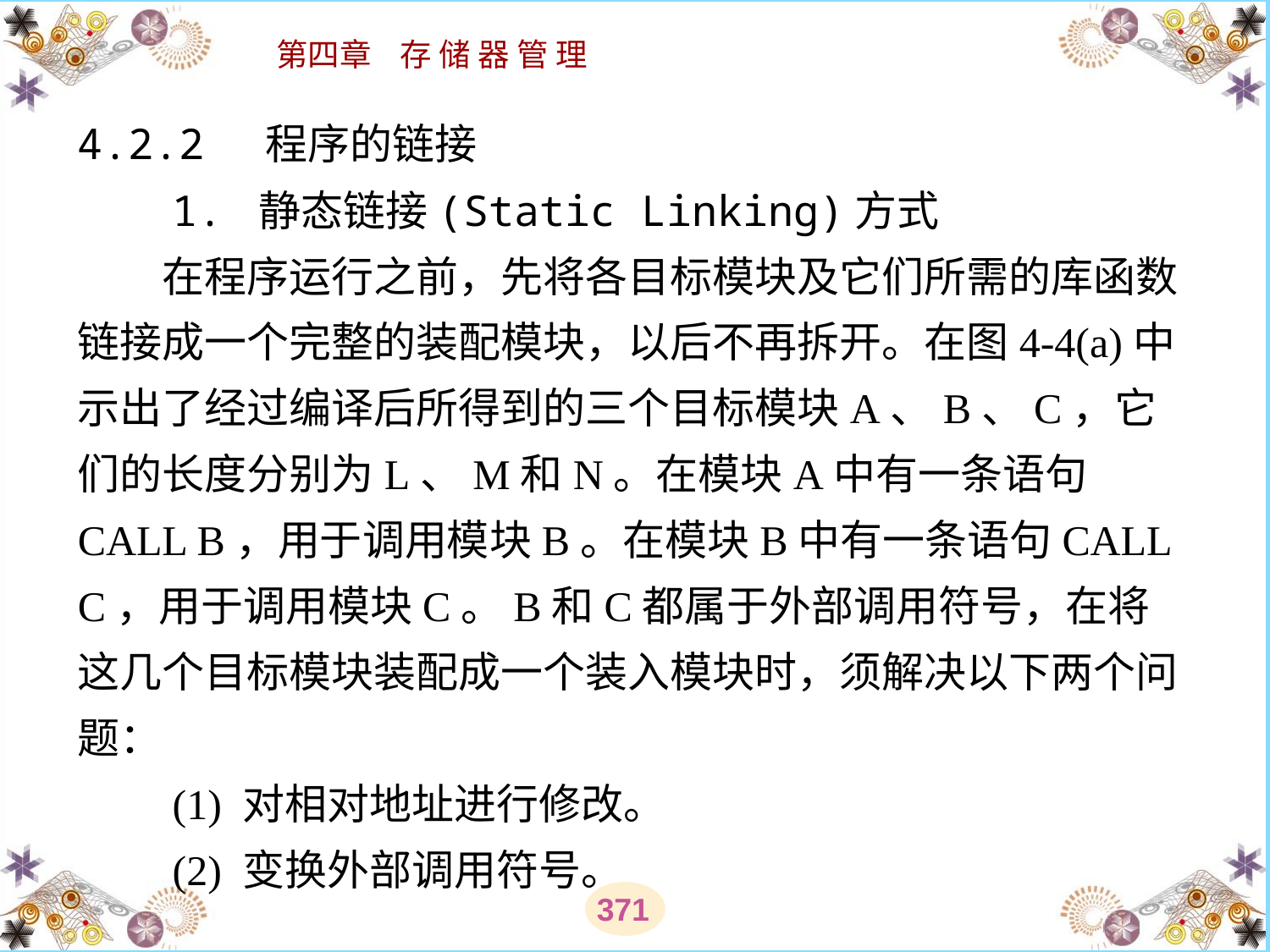

# 4.2.2  程序的链接 　　1. 静态链接(Static Linking)方式 　　在程序运行之前，先将各目标模块及它们所需的库函数链接成一个完整的装配模块，以后不再拆开。在图4-4(a)中示出了经过编译后所得到的三个目标模块A、B、C，它们的长度分别为L、M和N。在模块A中有一条语句CALL B，用于调用模块B。在模块B中有一条语句CALL C，用于调用模块C。B和C都属于外部调用符号，在将这几个目标模块装配成一个装入模块时，须解决以下两个问题： 　　(1) 对相对地址进行修改。 　　(2) 变换外部调用符号。